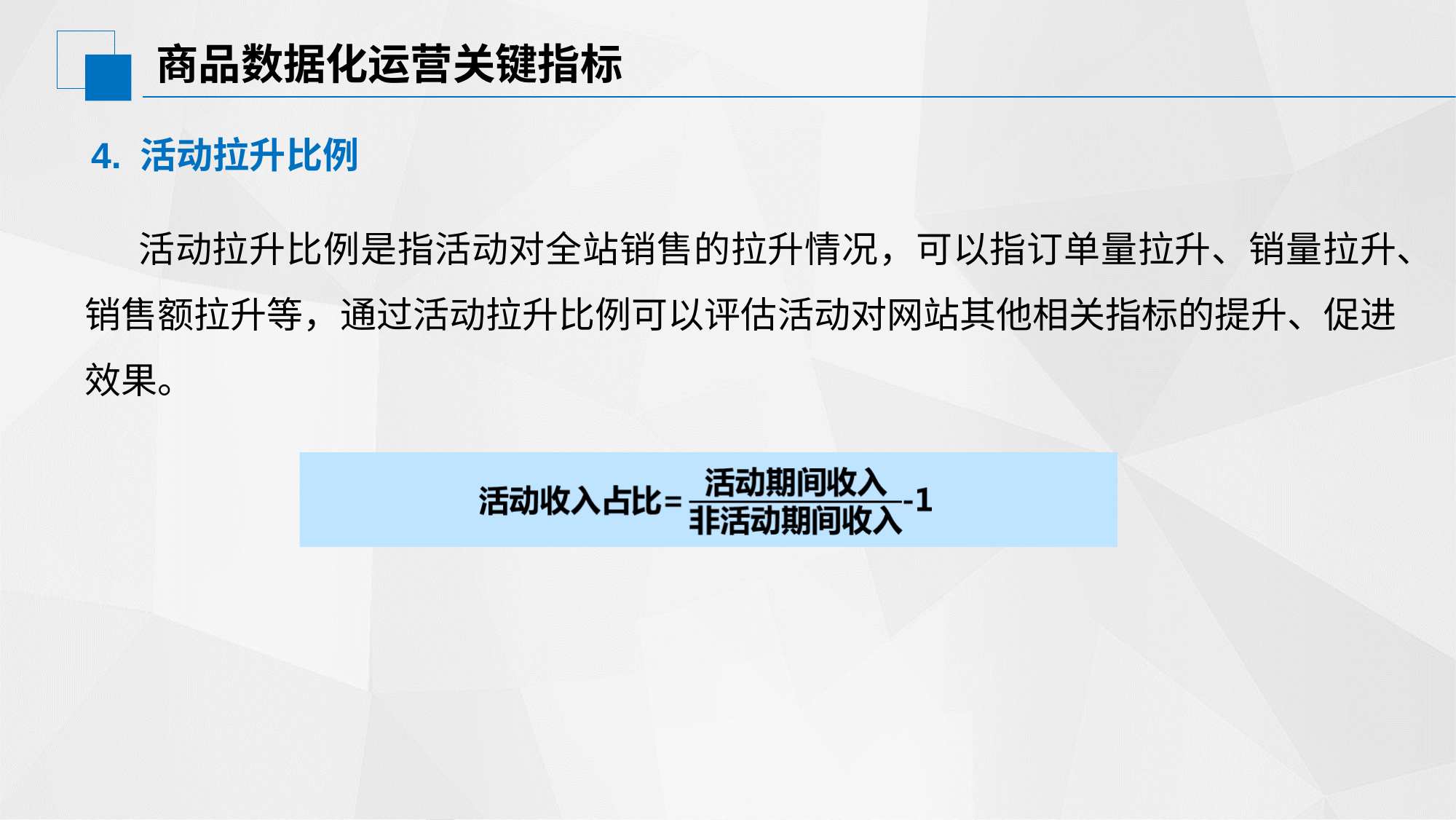

# 商品数据化运营关键指标
4. 活动拉升比例
活动拉升比例是指活动对全站销售的拉升情况，可以指订单量拉升、销量拉升、销售额拉升等，通过活动拉升比例可以评估活动对网站其他相关指标的提升、促进效果。